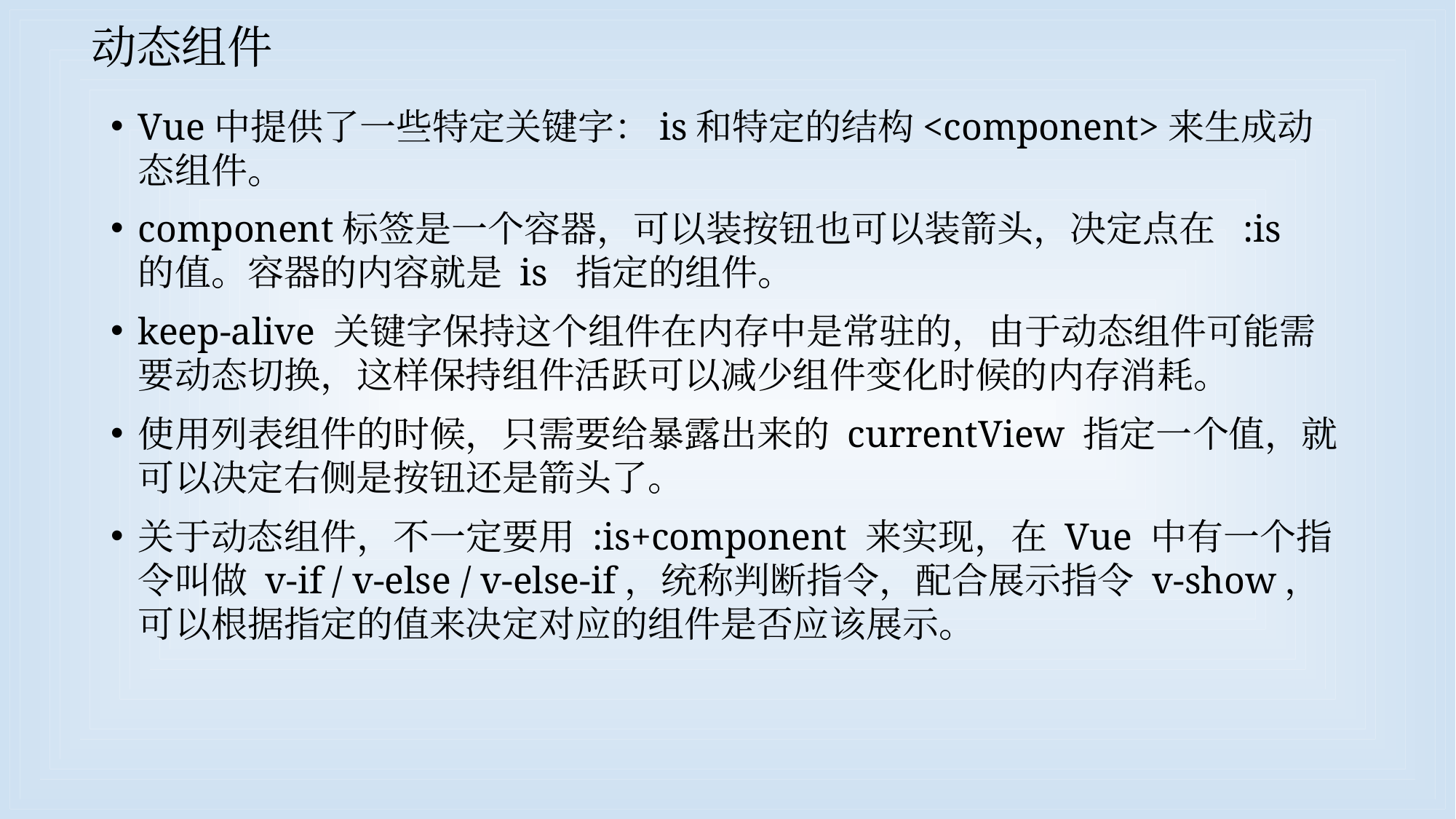

# 动态组件
Vue中提供了一些特定关键字：is和特定的结构<component>来生成动态组件。
component标签是一个容器，可以装按钮也可以装箭头，决定点在  :is  的值。容器的内容就是 is  指定的组件。
keep-alive 关键字保持这个组件在内存中是常驻的，由于动态组件可能需要动态切换，这样保持组件活跃可以减少组件变化时候的内存消耗。
使用列表组件的时候，只需要给暴露出来的 currentView 指定一个值，就可以决定右侧是按钮还是箭头了。
关于动态组件，不一定要用 :is+component 来实现，在 Vue 中有一个指令叫做 v-if / v-else / v-else-if，统称判断指令，配合展示指令 v-show，可以根据指定的值来决定对应的组件是否应该展示。